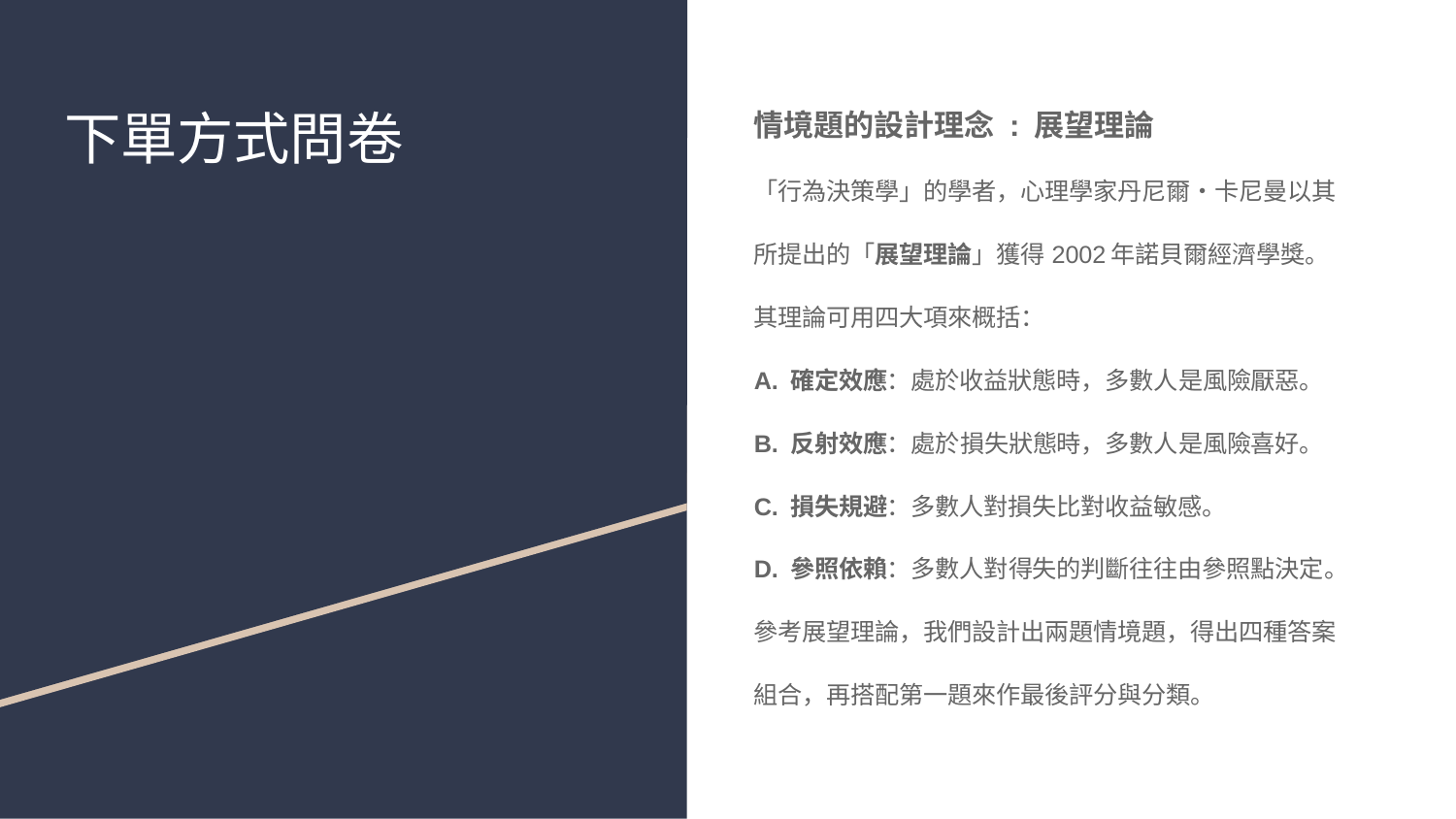

# 下單方式問卷
情境題的設計理念 : 展望理論
「行為決策學」的學者，心理學家丹尼爾‧卡尼曼以其
所提出的「展望理論」獲得2002年諾貝爾經濟學獎。
其理論可用四大項來概括：
A. 確定效應：處於收益狀態時，多數人是風險厭惡。
B. 反射效應：處於損失狀態時，多數人是風險喜好。
C. 損失規避：多數人對損失比對收益敏感。
D. 參照依賴：多數人對得失的判斷往往由參照點決定。
參考展望理論，我們設計出兩題情境題，得出四種答案
組合，再搭配第一題來作最後評分與分類。